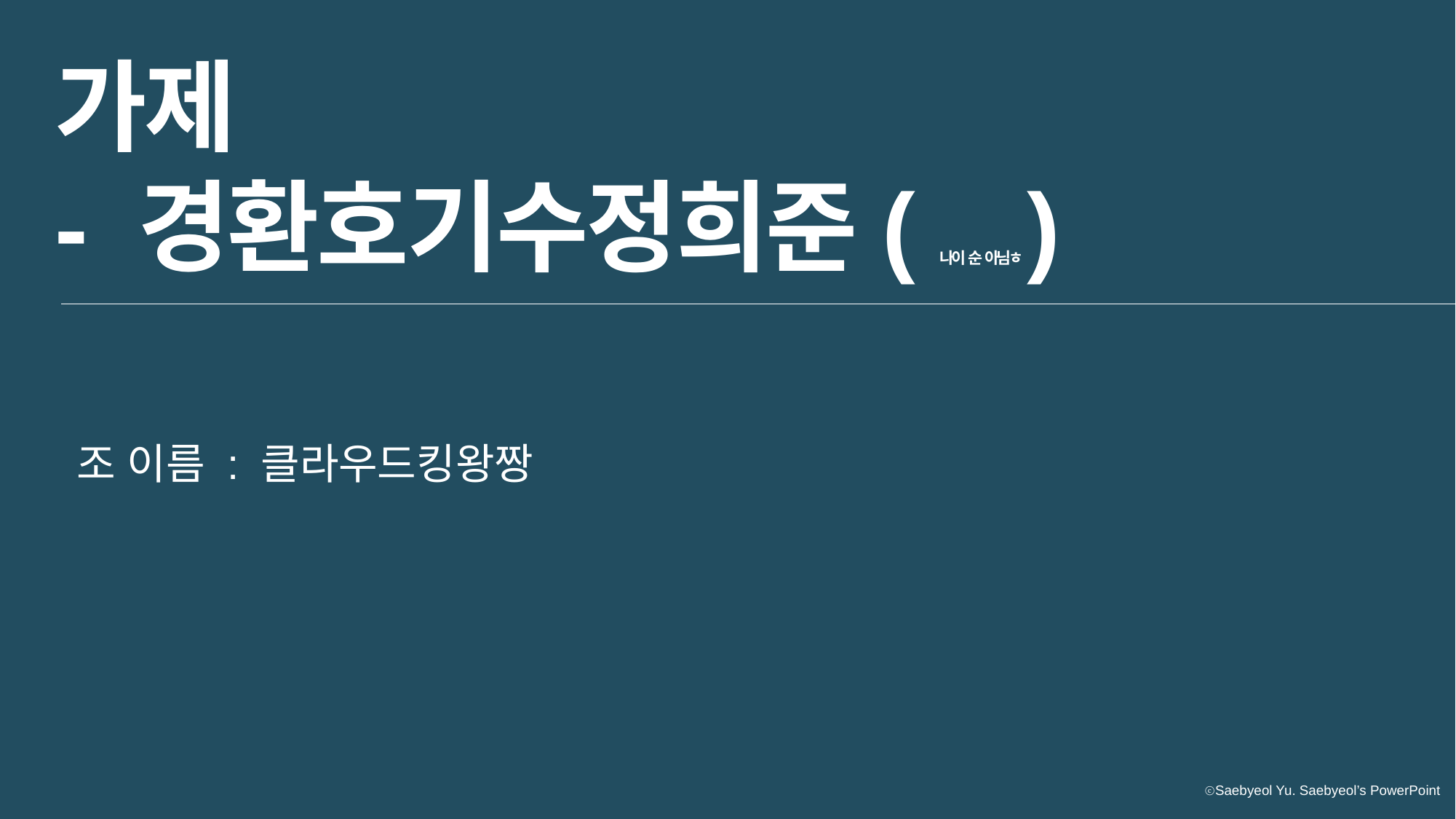

가제
- 경환호기수정희준(나이  순  아님ㅎ)
조 이름 : 클라우드킹왕짱